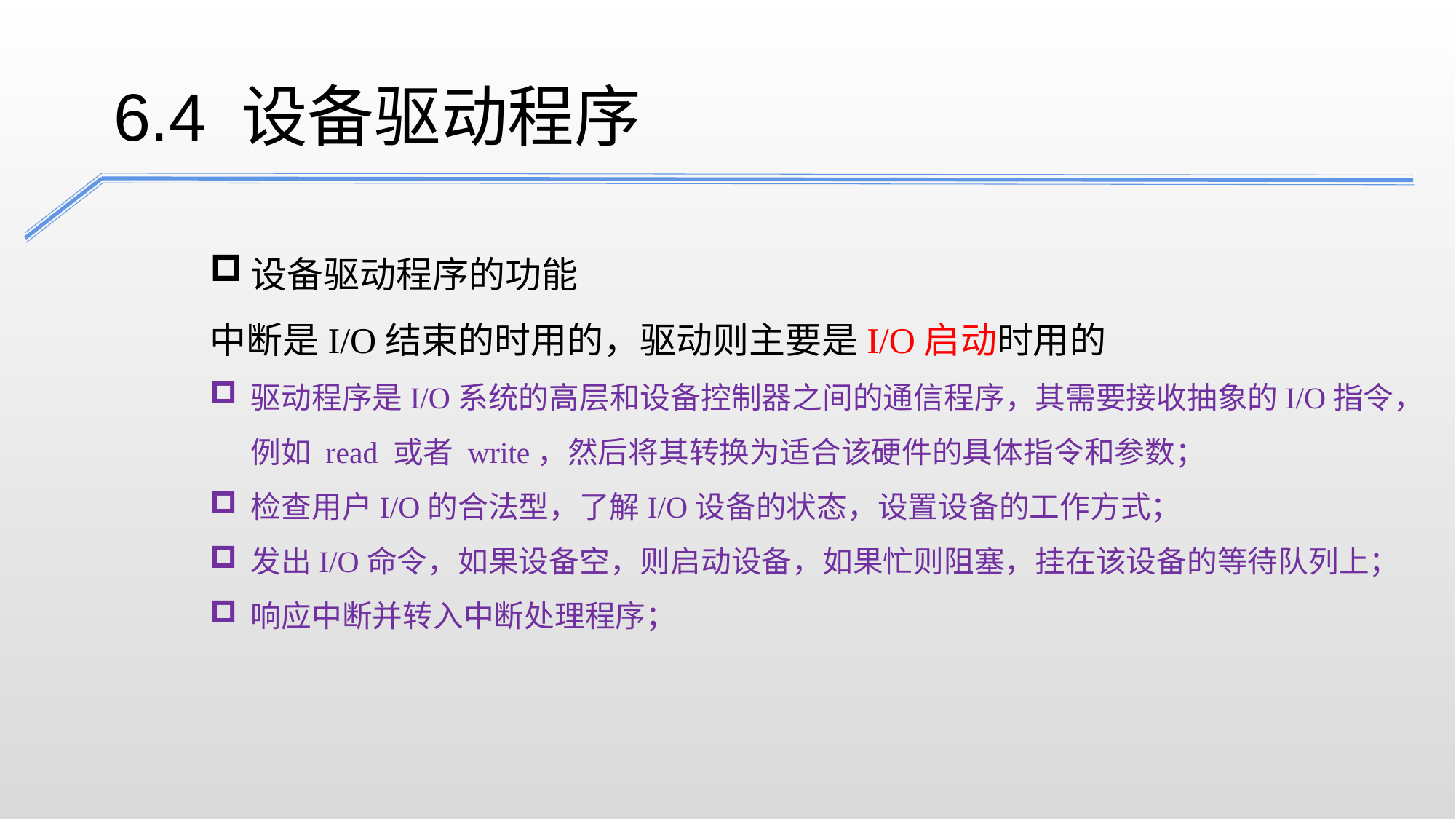

6.4 设备驱动程序
设备驱动程序的功能
中断是I/O结束的时用的，驱动则主要是I/O启动时用的
驱动程序是I/O系统的高层和设备控制器之间的通信程序，其需要接收抽象的I/O指令，例如 read 或者 write，然后将其转换为适合该硬件的具体指令和参数；
检查用户I/O的合法型，了解I/O设备的状态，设置设备的工作方式；
发出I/O命令，如果设备空，则启动设备，如果忙则阻塞，挂在该设备的等待队列上；
响应中断并转入中断处理程序；